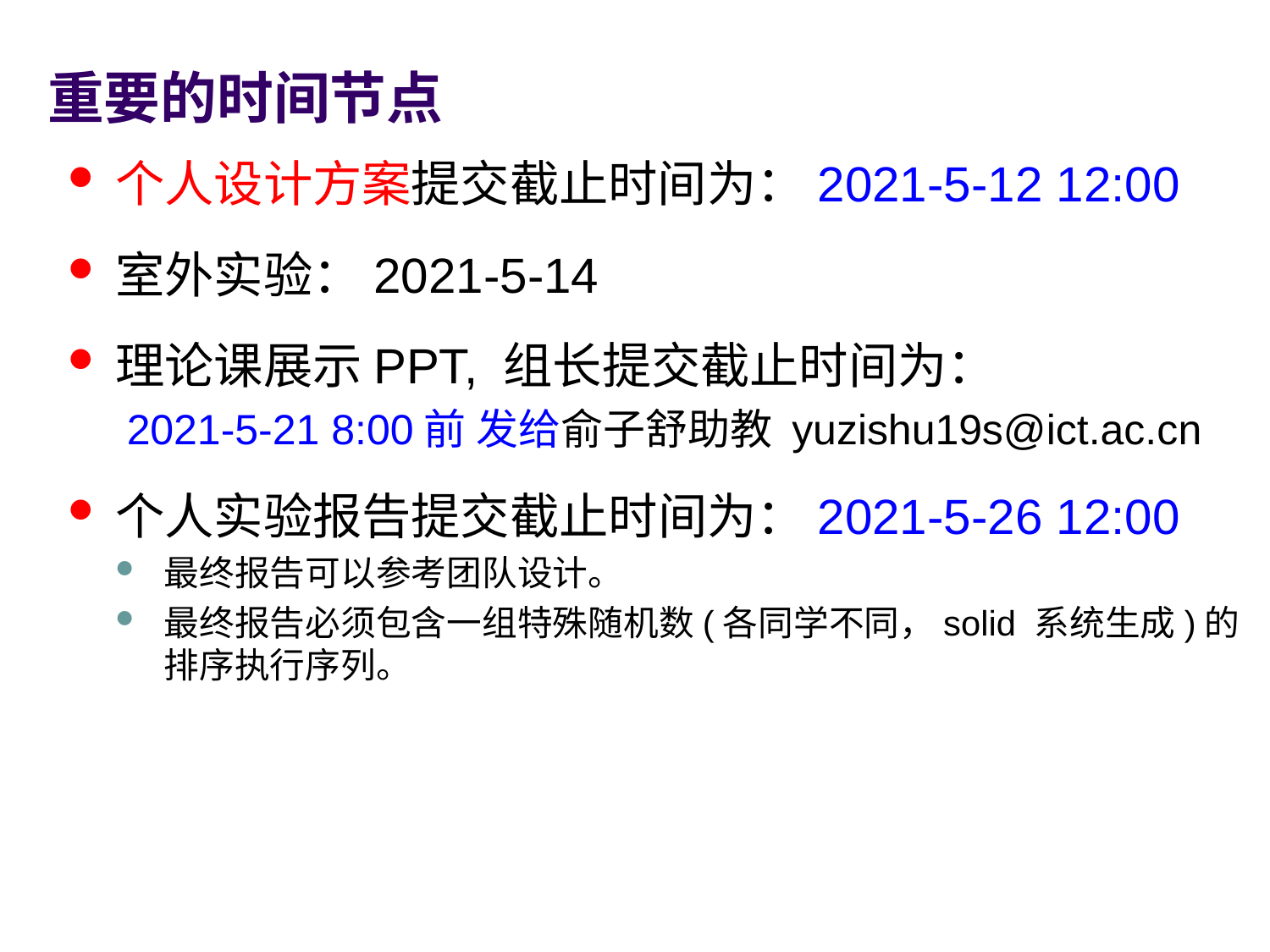

# 重要的时间节点
个人设计方案提交截止时间为：2021-5-12 12:00
室外实验：2021-5-14
理论课展示PPT, 组长提交截止时间为：
     2021-5-21 8:00前 发给俞子舒助教 yuzishu19s@ict.ac.cn
个人实验报告提交截止时间为：2021-5-26 12:00
最终报告可以参考团队设计。
最终报告必须包含一组特殊随机数(各同学不同，solid 系统生成)的排序执行序列。
16